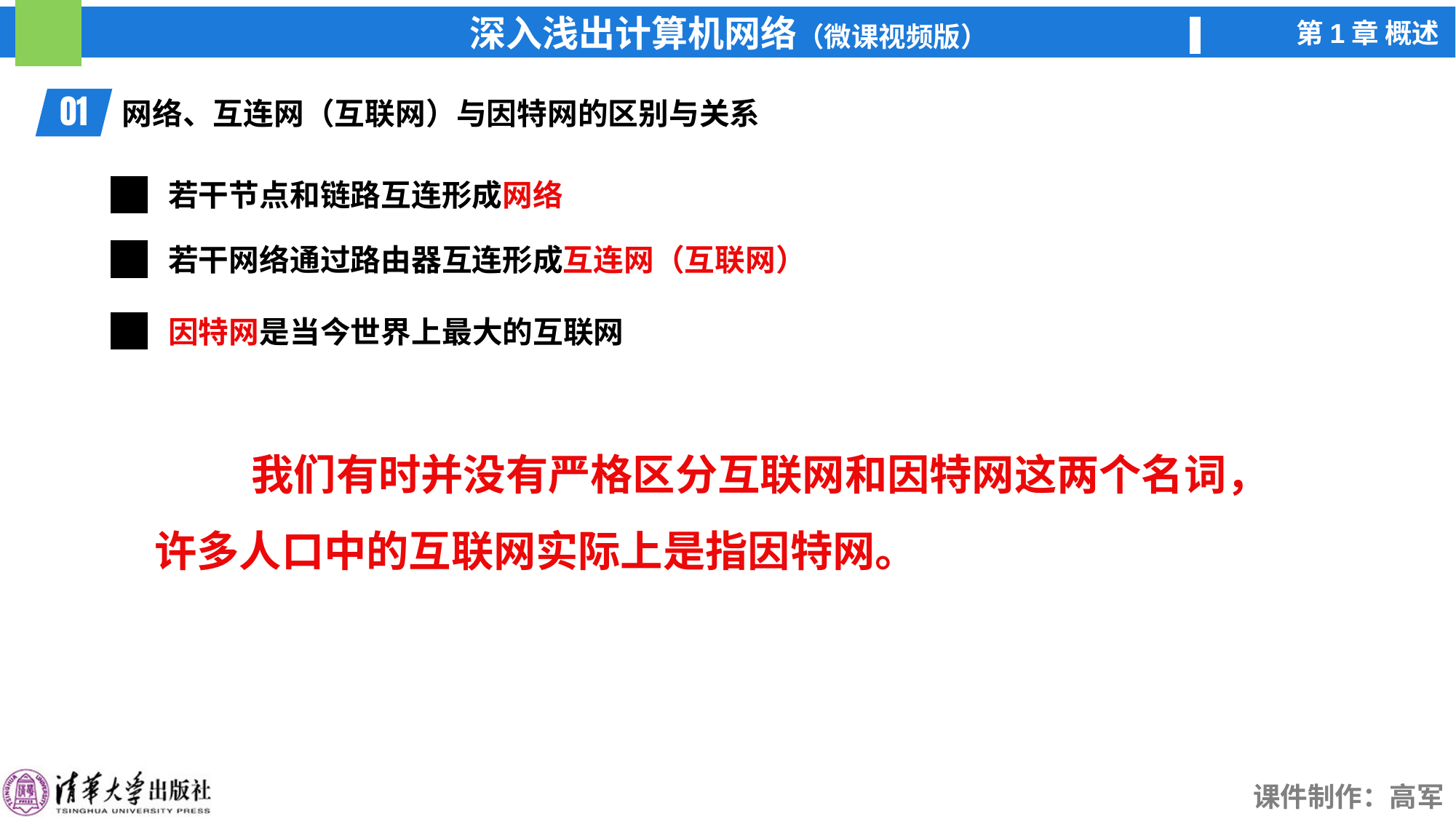

01
网络、互连网（互联网）与因特网的区别与关系
若干节点和链路互连形成网络

若干网络通过路由器互连形成互连网（互联网）

因特网是当今世界上最大的互联网

         我们有时并没有严格区分互联网和因特网这两个名词，
许多人口中的互联网实际上是指因特网。